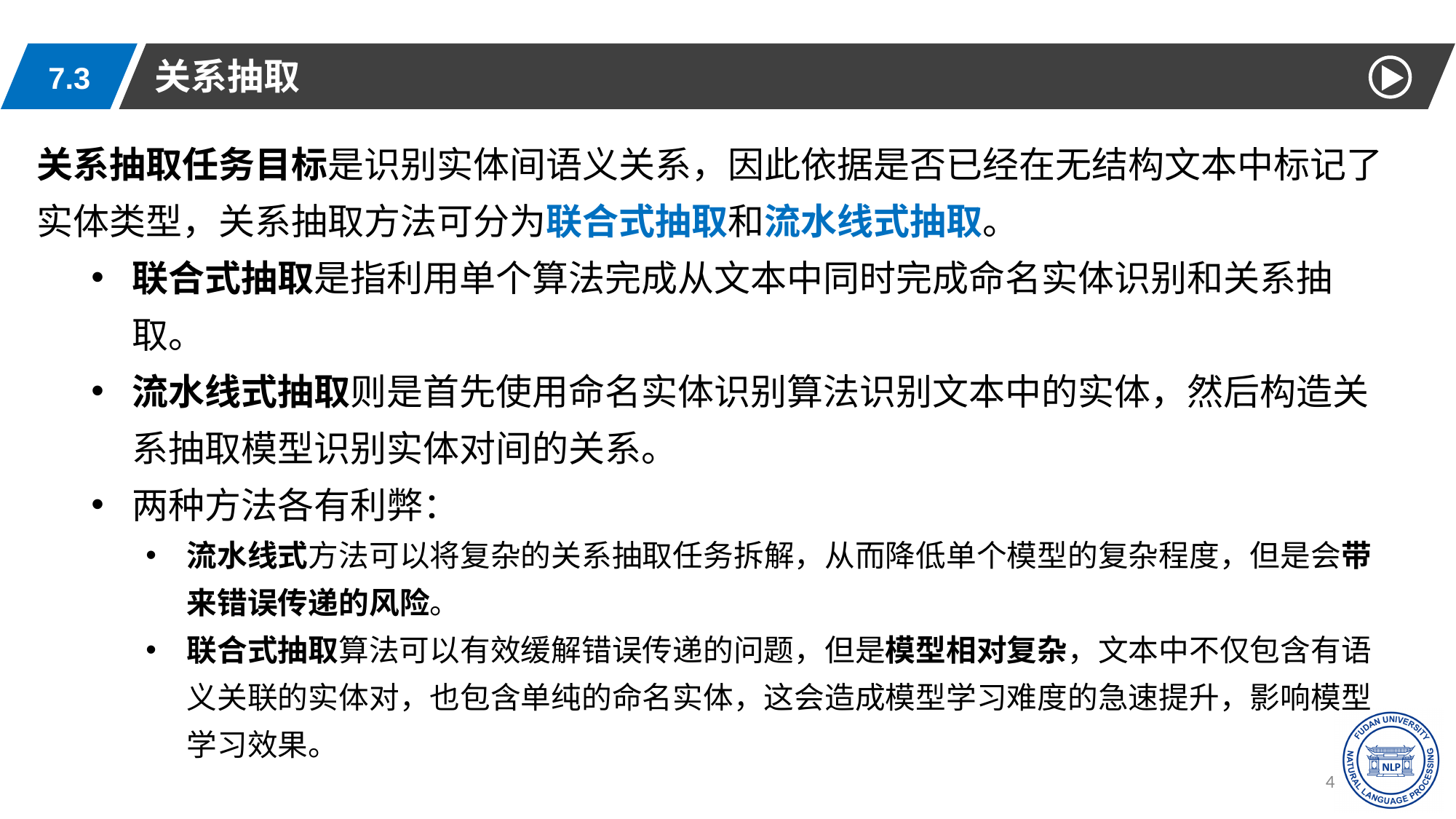

关系抽取
7.3

关系抽取任务目标是识别实体间语义关系，因此依据是否已经在无结构文本中标记了实体类型，关系抽取方法可分为联合式抽取和流水线式抽取。
联合式抽取是指利用单个算法完成从文本中同时完成命名实体识别和关系抽取。
流水线式抽取则是首先使用命名实体识别算法识别文本中的实体，然后构造关系抽取模型识别实体对间的关系。
两种方法各有利弊：
流水线式方法可以将复杂的关系抽取任务拆解，从而降低单个模型的复杂程度，但是会带来错误传递的风险。
联合式抽取算法可以有效缓解错误传递的问题，但是模型相对复杂，文本中不仅包含有语义关联的实体对，也包含单纯的命名实体，这会造成模型学习难度的急速提升，影响模型学习效果。
47